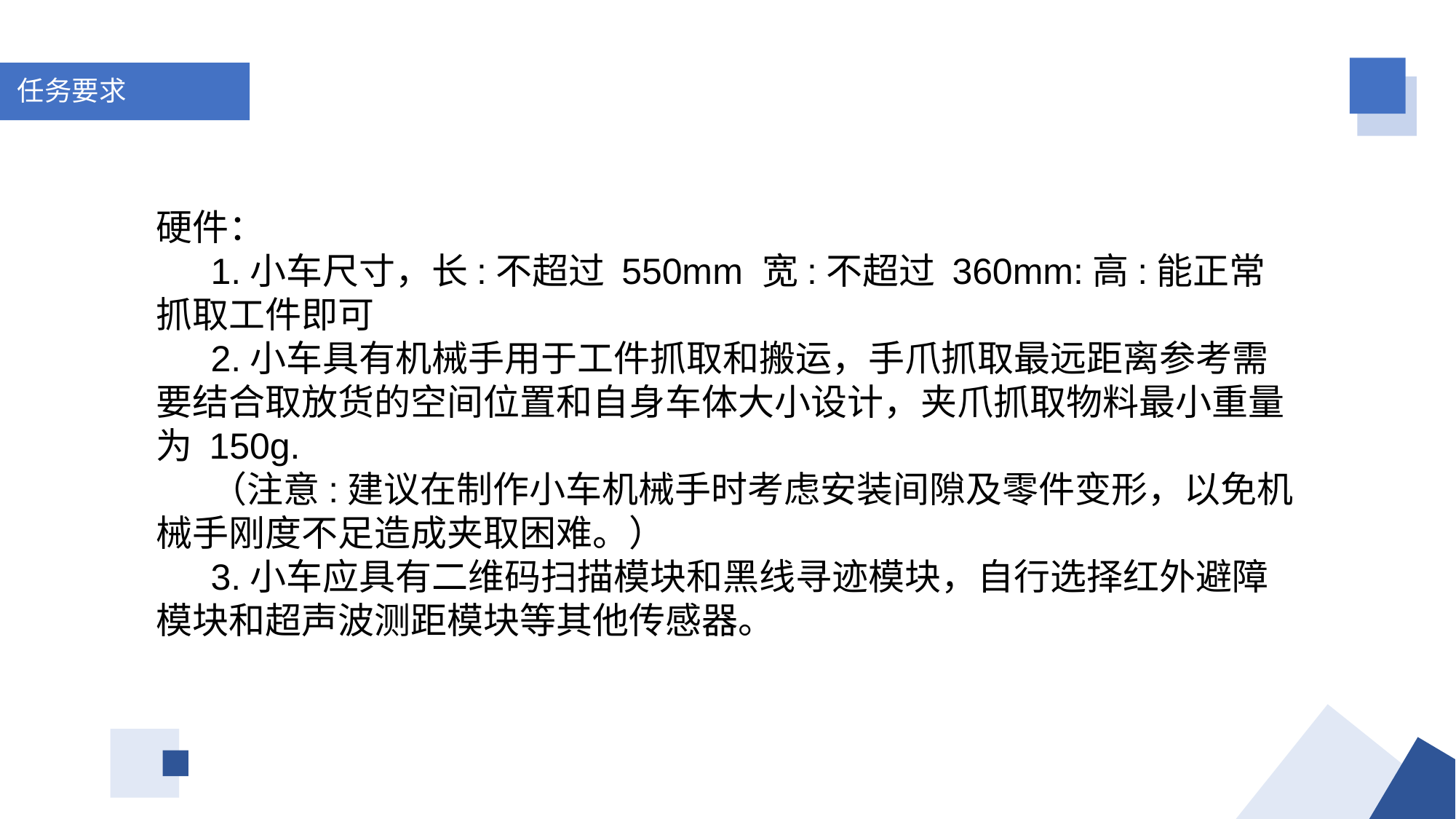

任务要求

硬件：
1.小车尺寸，长:不超过 550mm 宽:不超过 360mm:高:能正常抓取工件即可
2.小车具有机械手用于工件抓取和搬运，手爪抓取最远距离参考需要结合取放货的空间位置和自身车体大小设计，夹爪抓取物料最小重量为 150g.
（注意:建议在制作小车机械手时考虑安装间隙及零件变形，以免机械手刚度不足造成夹取困难。）
3.小车应具有二维码扫描模块和黑线寻迹模块，自行选择红外避障模块和超声波测距模块等其他传感器。